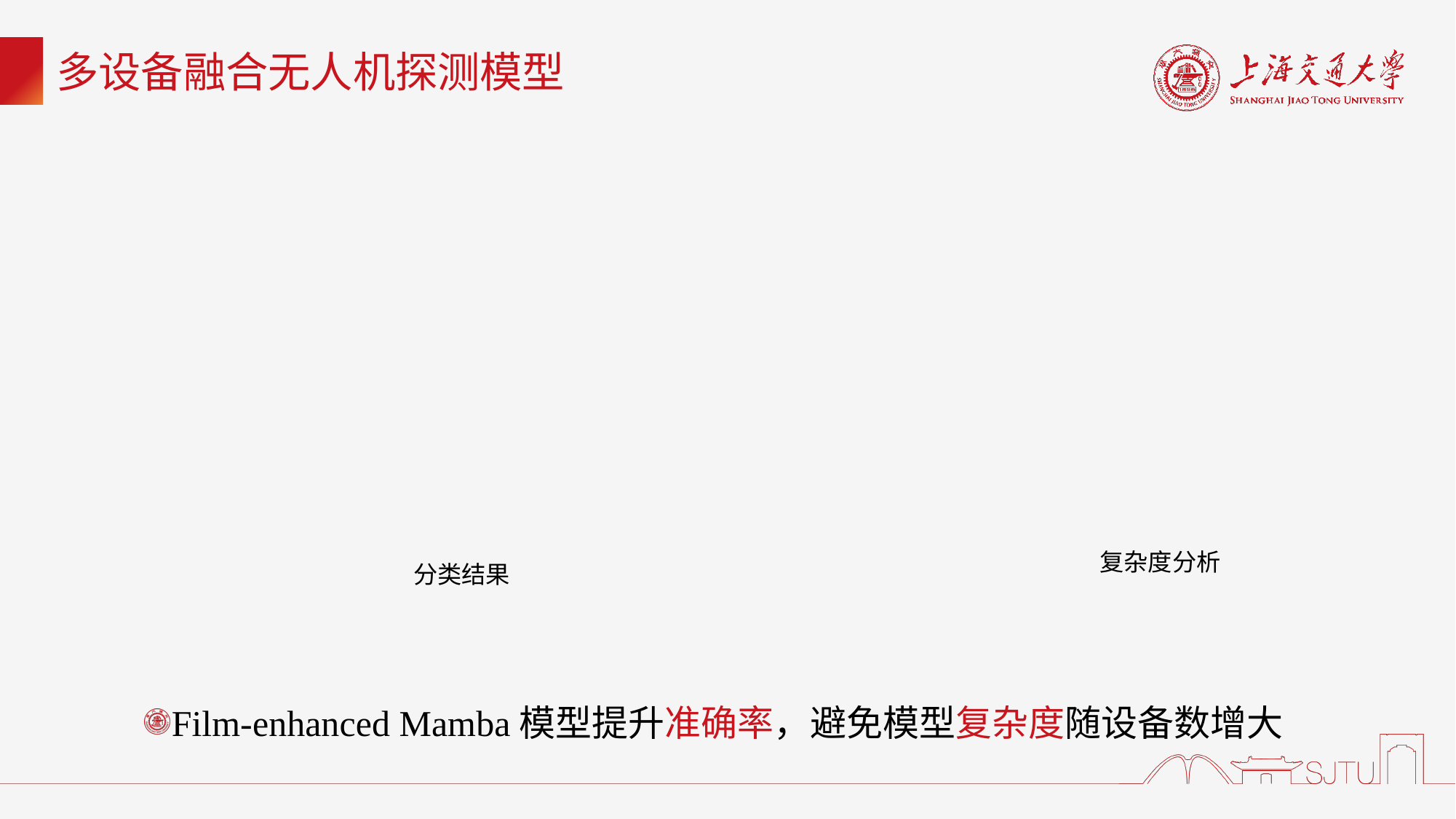

# 多设备融合无人机探测模型
复杂度分析
分类结果
Film-enhanced Mamba模型提升准确率，避免模型复杂度随设备数增大